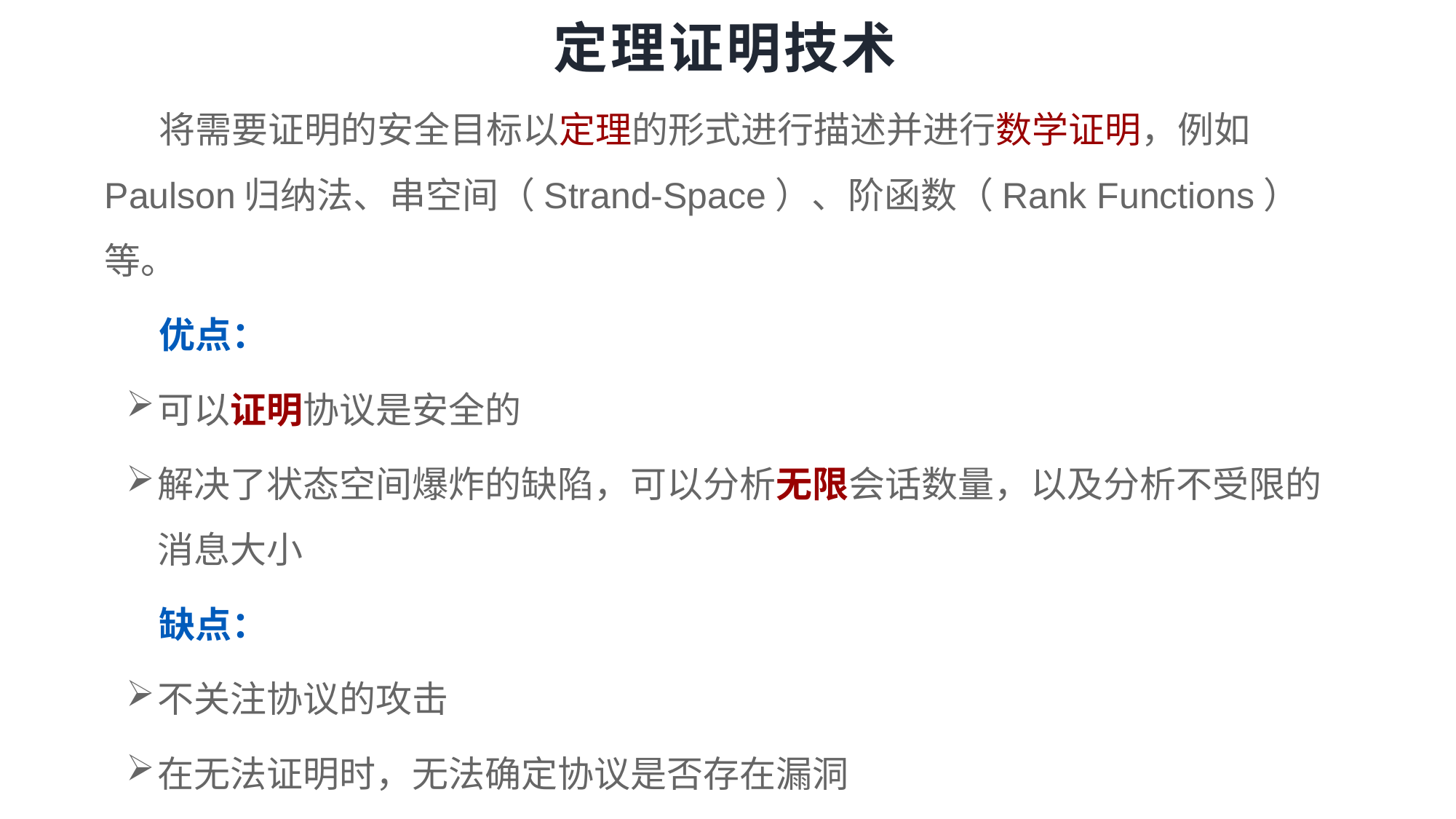

# 定理证明技术
将需要证明的安全目标以定理的形式进行描述并进行数学证明，例如Paulson归纳法、串空间（Strand-Space）、阶函数（Rank Functions）等。
优点：
可以证明协议是安全的
解决了状态空间爆炸的缺陷，可以分析无限会话数量，以及分析不受限的消息大小
缺点：
不关注协议的攻击
在无法证明时，无法确定协议是否存在漏洞
需要大量的人工干预来构造定理以及辅助证明（半自动分析）